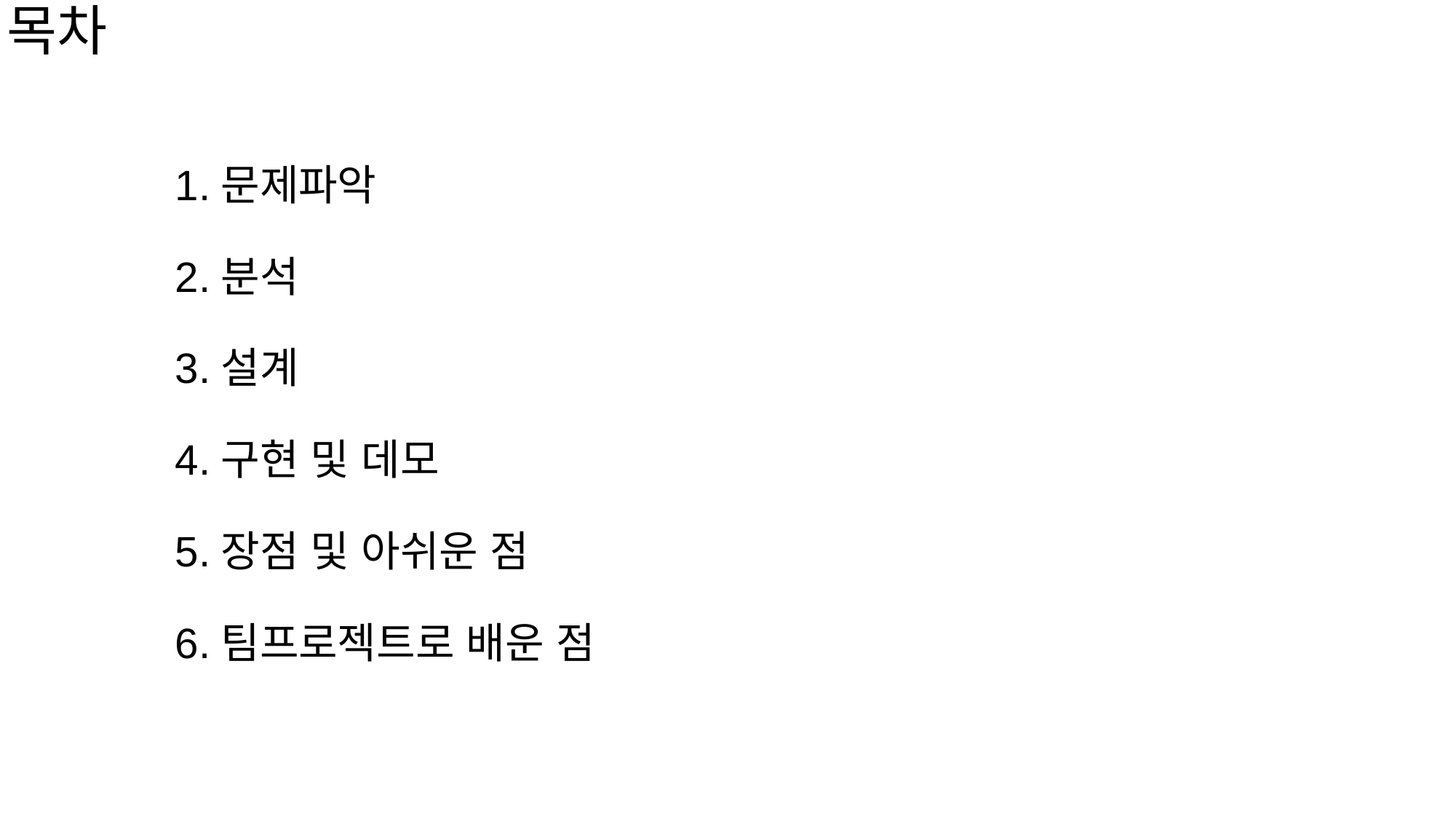

목차
# 1.문제파악 2.분석 3.설계 4.구현 및 데모 5.장점 및 아쉬운 점 6.팀프로젝트로 배운 점